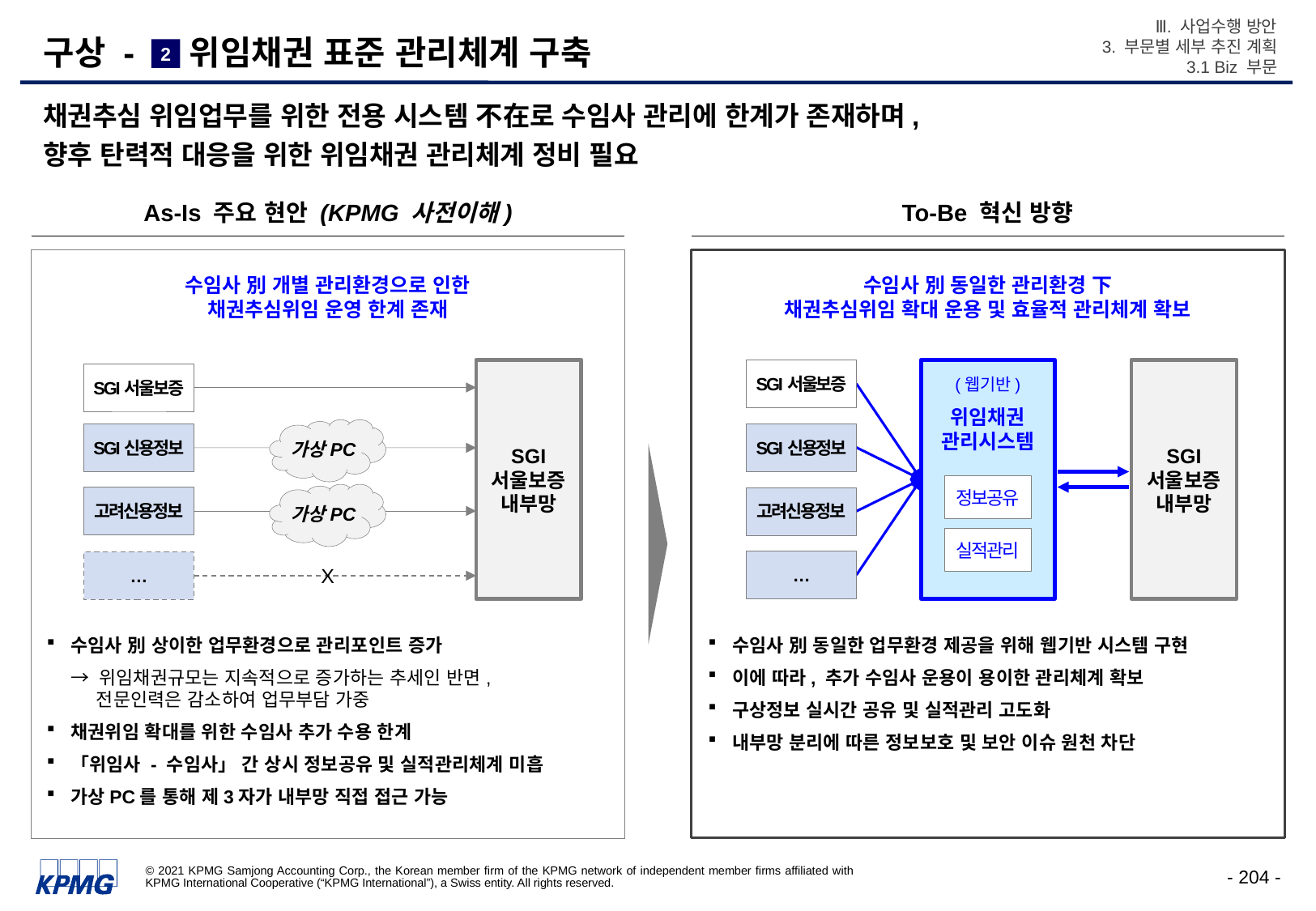

Ⅲ. 사업수행 방안
3. 부문별 세부 추진 계획
3.1 Biz 부문
# 구상 -     위임채권 표준 관리체계 구축
2
채권추심 위임업무를 위한 전용 시스템 不在로 수임사 관리에 한계가 존재하며,
향후 탄력적 대응을 위한 위임채권 관리체계 정비 필요
As-Is 주요 현안 (KPMG 사전이해)
To-Be 혁신 방향

수임사 別 개별 관리환경으로 인한
채권추심위임 운영 한계 존재
수임사 別 동일한 관리환경 下
채권추심위임 확대 운용 및 효율적 관리체계 확보
SGI
서울보증 내부망
SGI서울보증
(웹기반)
위임채권 관리시스템
정보공유
실적관리
SGI
서울보증 내부망
SGI서울보증
가상PC
SGI신용정보
SGI신용정보
가상PC
고려신용정보
고려신용정보

…
…
X
수임사 別 상이한 업무환경으로 관리포인트 증가
→ 위임채권규모는 지속적으로 증가하는 추세인 반면,
    전문인력은 감소하여 업무부담 가중
채권위임 확대를 위한 수임사 추가 수용 한계
「위임사 - 수임사」 간 상시 정보공유 및 실적관리체계 미흡
가상PC를 통해 제3자가 내부망 직접 접근 가능
수임사 別 동일한 업무환경 제공을 위해 웹기반 시스템 구현
이에 따라, 추가 수임사 운용이 용이한 관리체계 확보
구상정보 실시간 공유 및 실적관리 고도화
내부망 분리에 따른 정보보호 및 보안 이슈 원천 차단